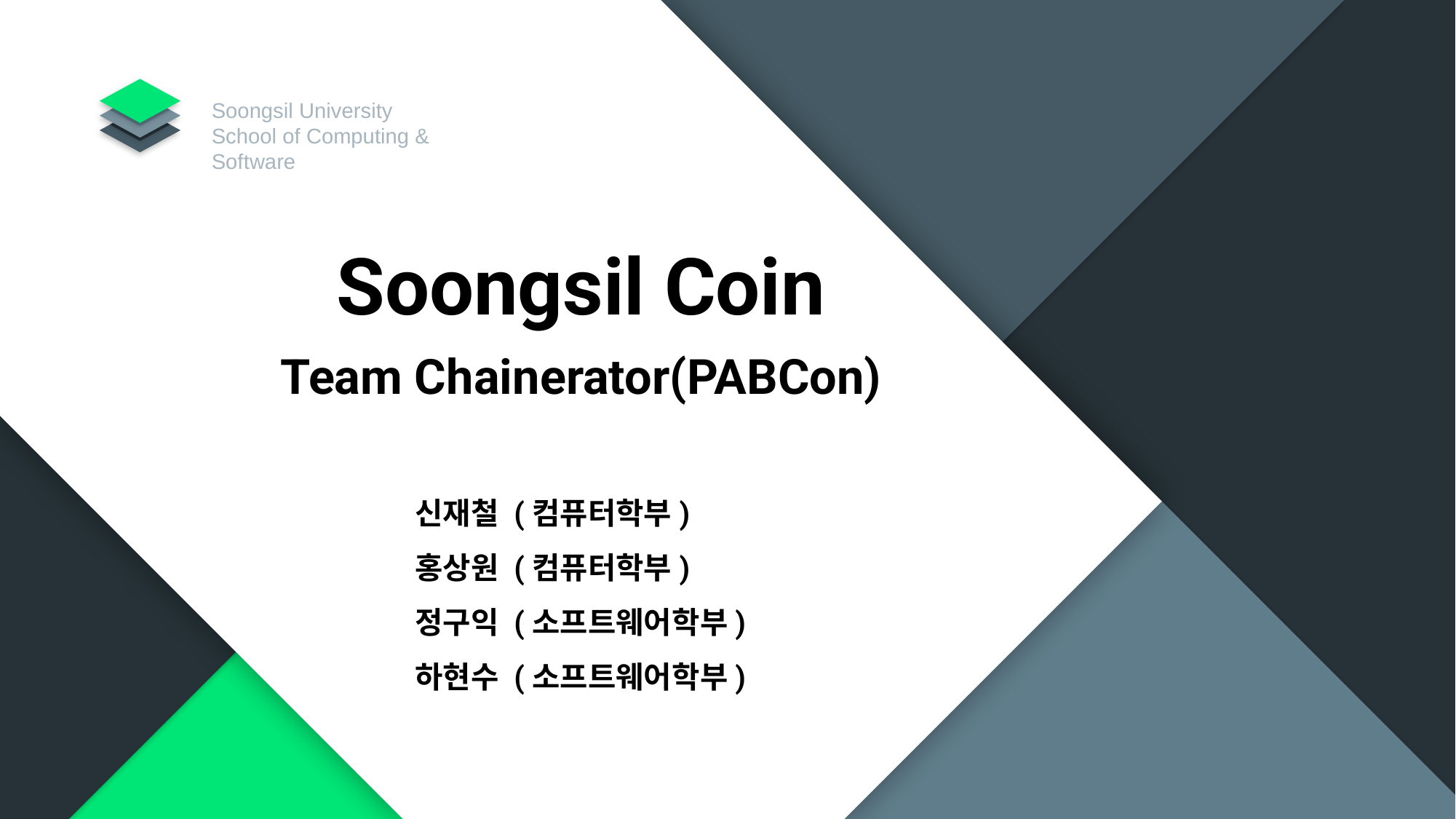

Soongsil University
School of Computing & Software
Soongsil Coin
Team Chainerator(PABCon)

신재철 (컴퓨터학부)
홍상원 (컴퓨터학부)
정구익 (소프트웨어학부)
하현수 (소프트웨어학부)